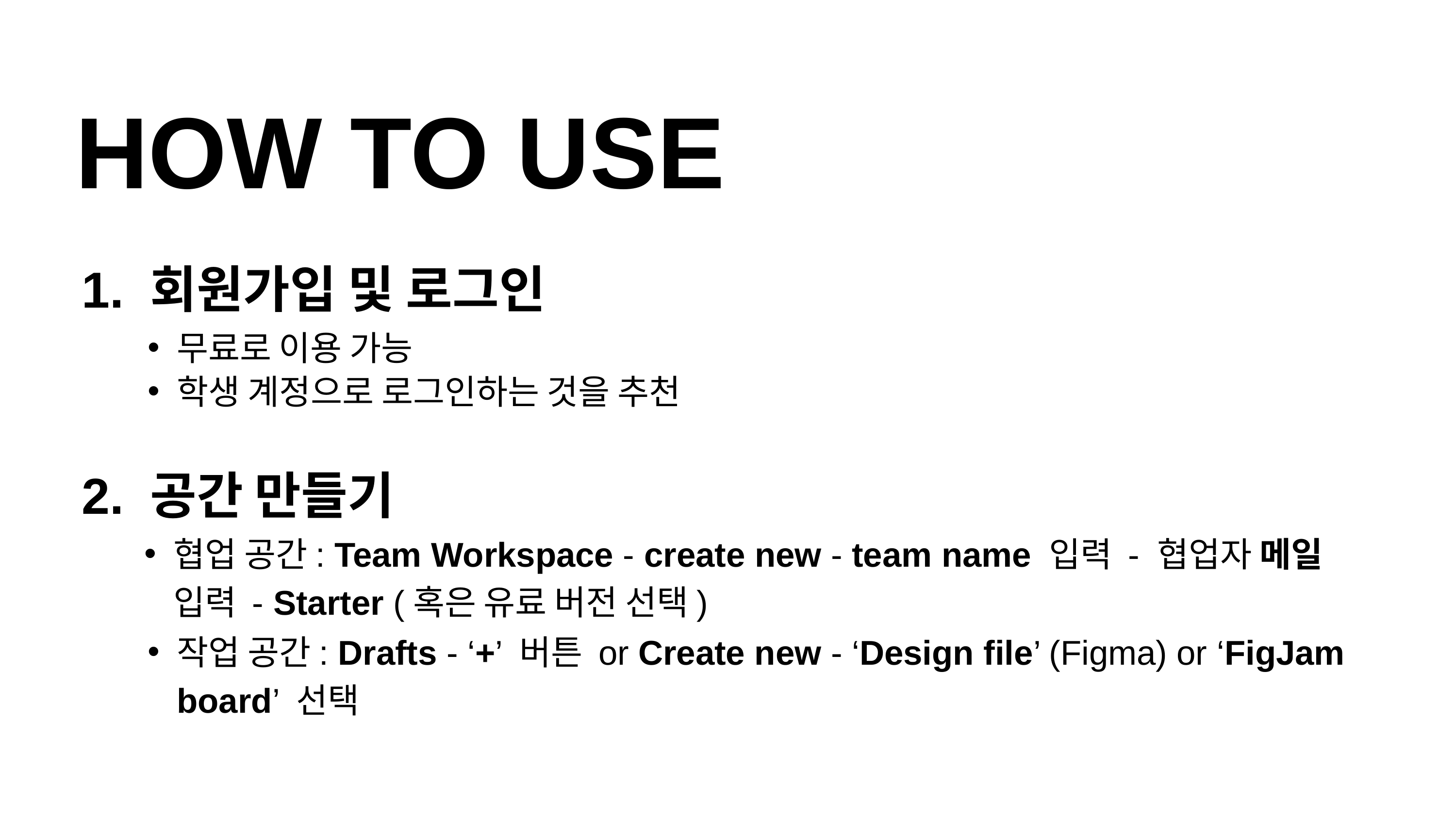

HOW TO USE
1. 회원가입 및 로그인
무료로 이용 가능
학생 계정으로 로그인하는 것을 추천
2. 공간 만들기
협업 공간: Team Workspace - create new - team name 입력 - 협업자 메일 입력 - Starter (혹은 유료 버전 선택)
작업 공간: Drafts - ‘+’ 버튼 or Create new - ‘Design file’ (Figma) or ‘FigJam board’ 선택